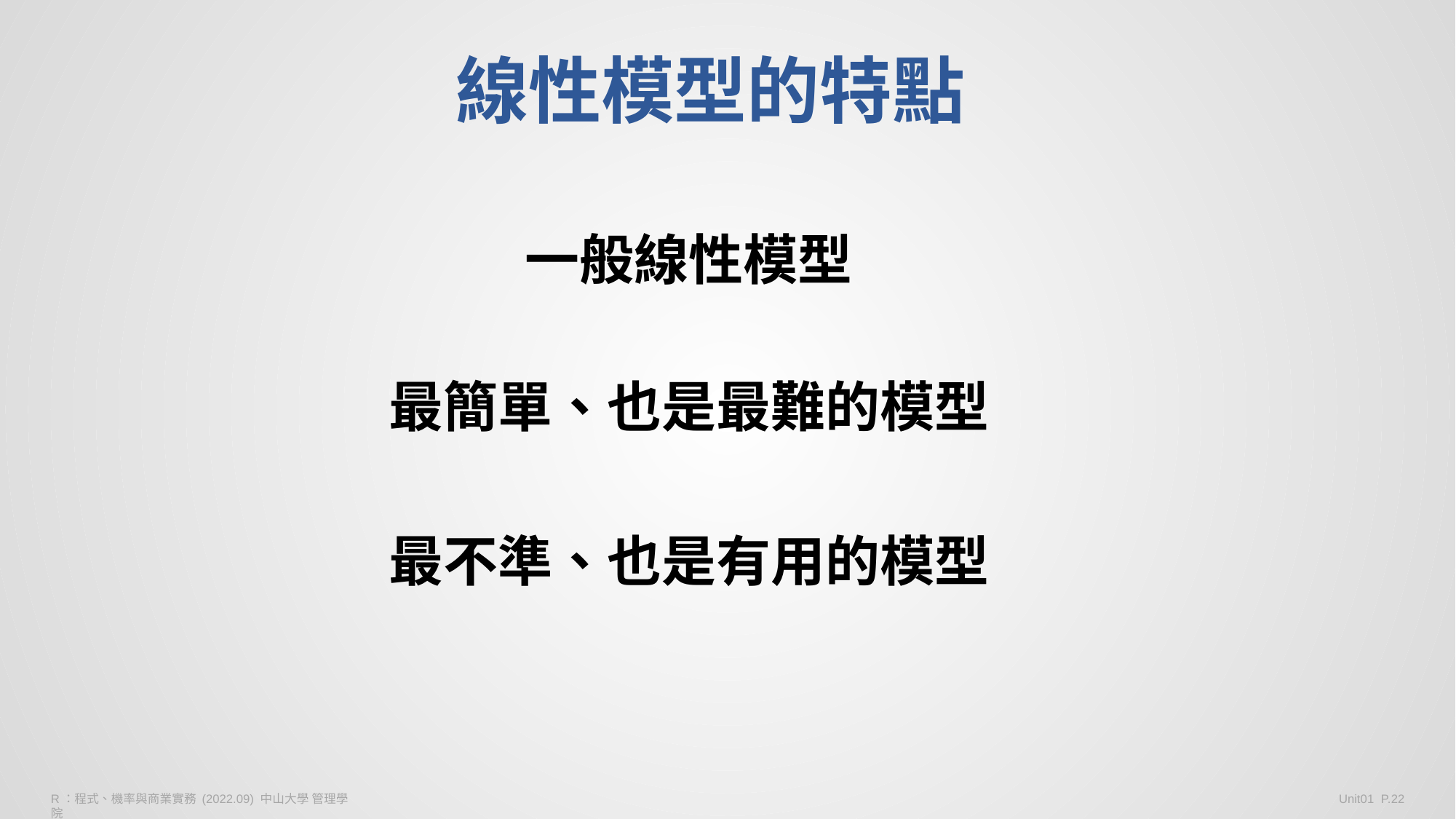

線性模型的特點
一般線性模型
最簡單、也是最難的模型
最不準、也是有用的模型